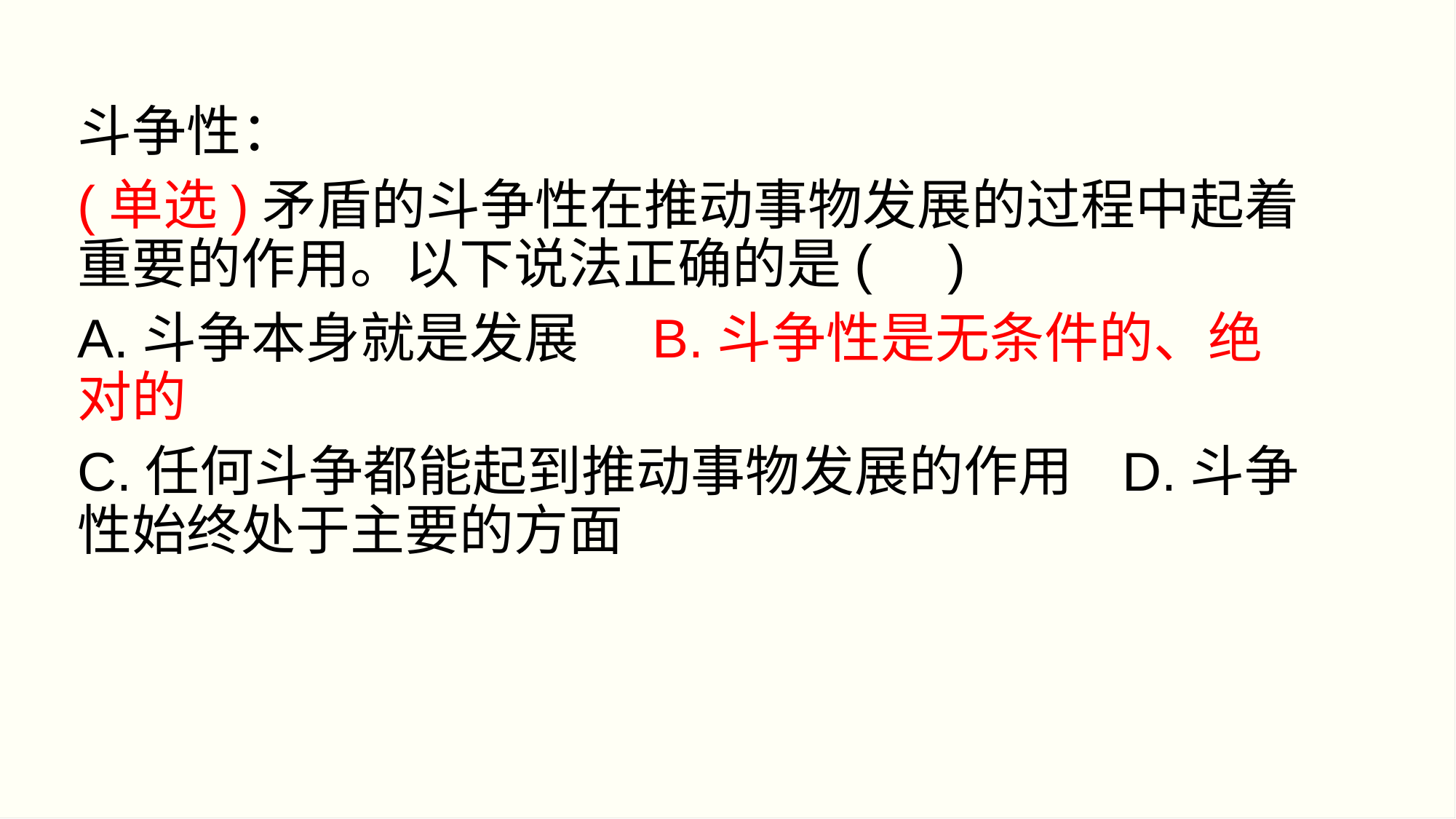

斗争性：
(单选)矛盾的斗争性在推动事物发展的过程中起着重要的作用。以下说法正确的是(     )
A.斗争本身就是发展     B.斗争性是无条件的、绝对的
C.任何斗争都能起到推动事物发展的作用   D.斗争性始终处于主要的方面